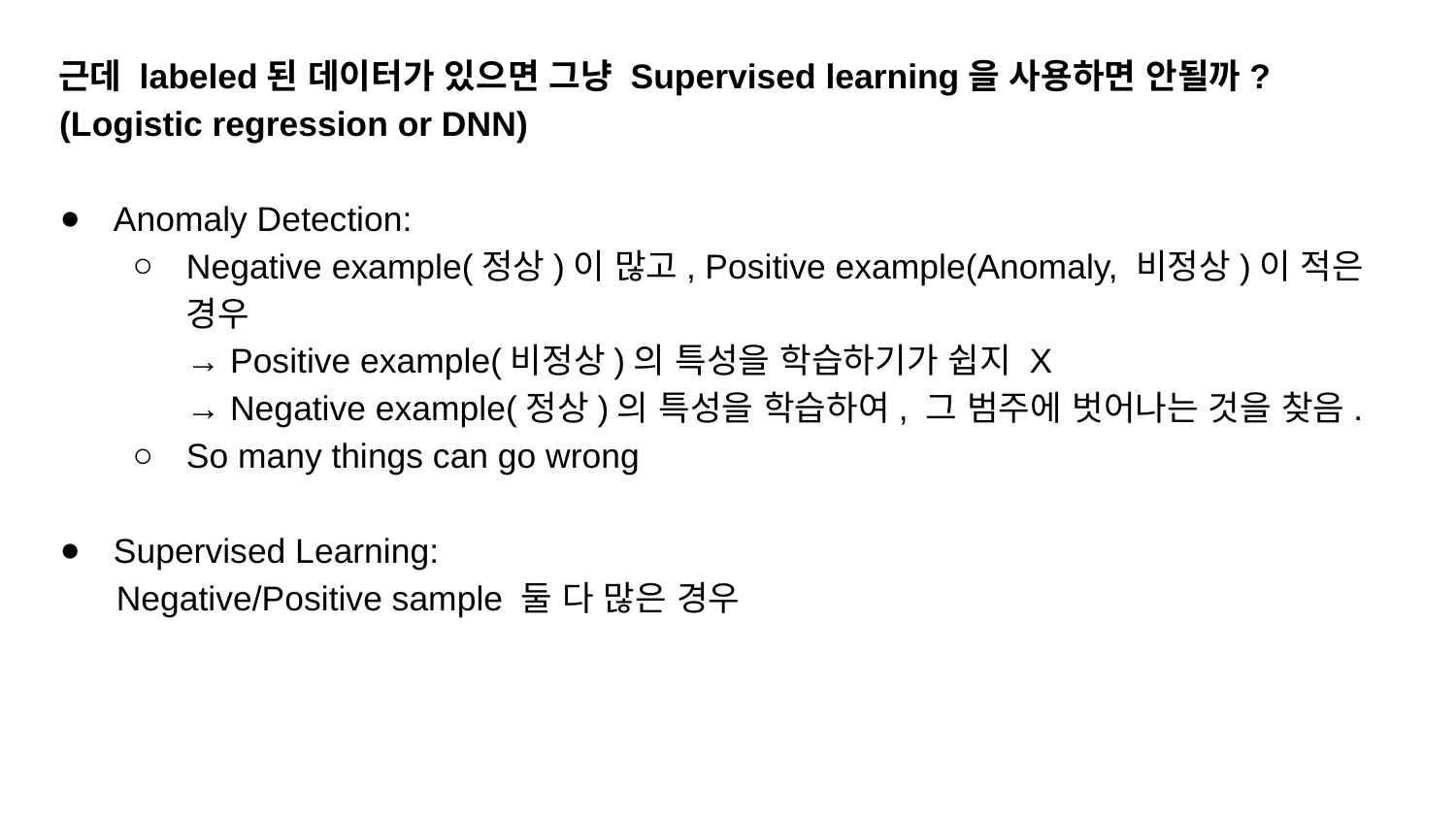

근데 labeled된 데이터가 있으면 그냥 Supervised learning을 사용하면 안될까?
  (Logistic regression or DNN)

Anomaly Detection:
Negative example(정상)이 많고, Positive example(Anomaly, 비정상)이 적은 경우
 	→ Positive example(비정상)의 특성을 학습하기가 쉽지 X
        	→ Negative example(정상)의 특성을 학습하여, 그 범주에 벗어나는 것을 찾음.
So many things can go wrong

Supervised Learning:
        Negative/Positive sample 둘 다 많은 경우